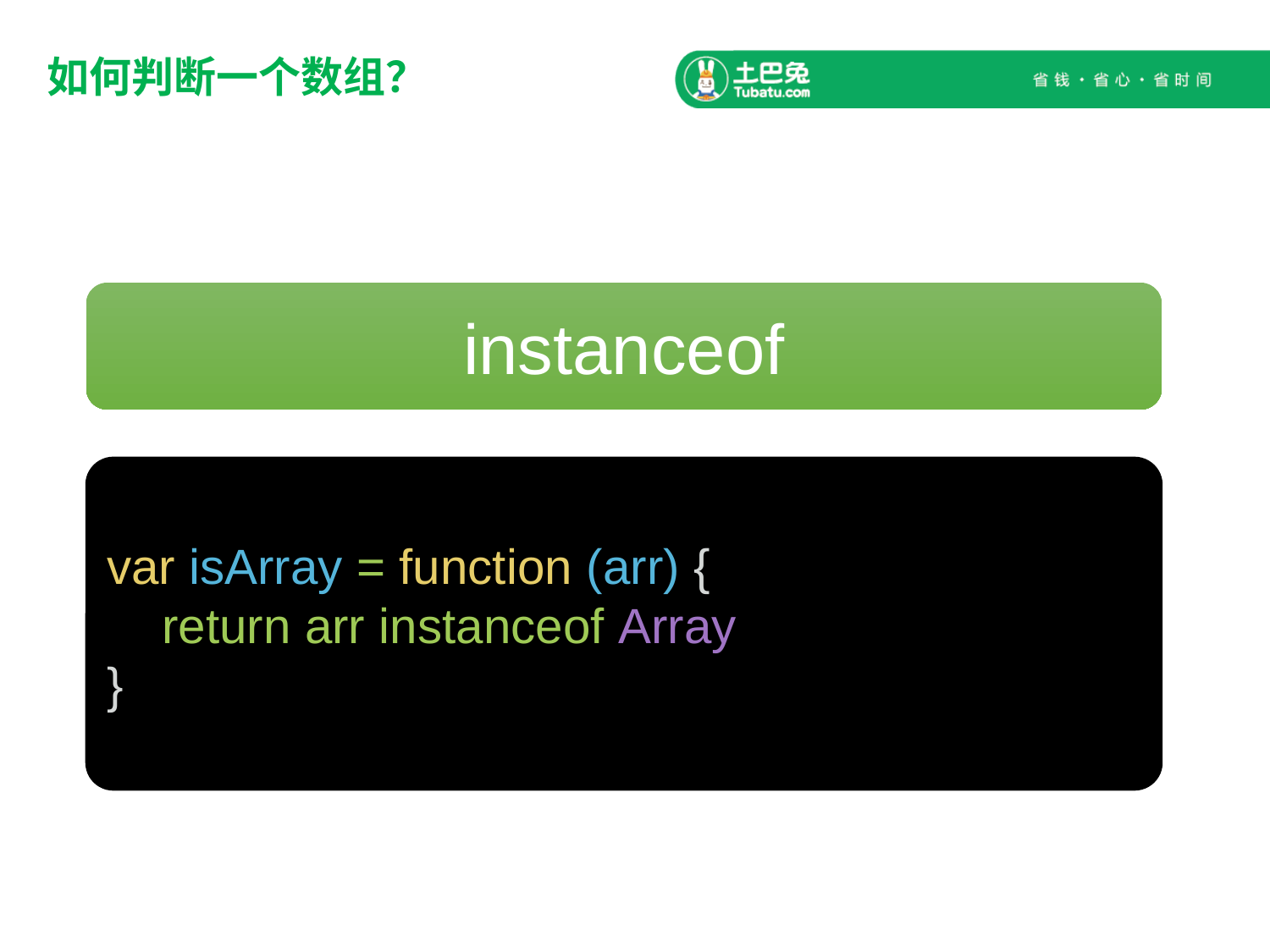

# 如何判断一个数组？

instanceof
var isArray = function (arr) {
    return arr instanceof Array
}